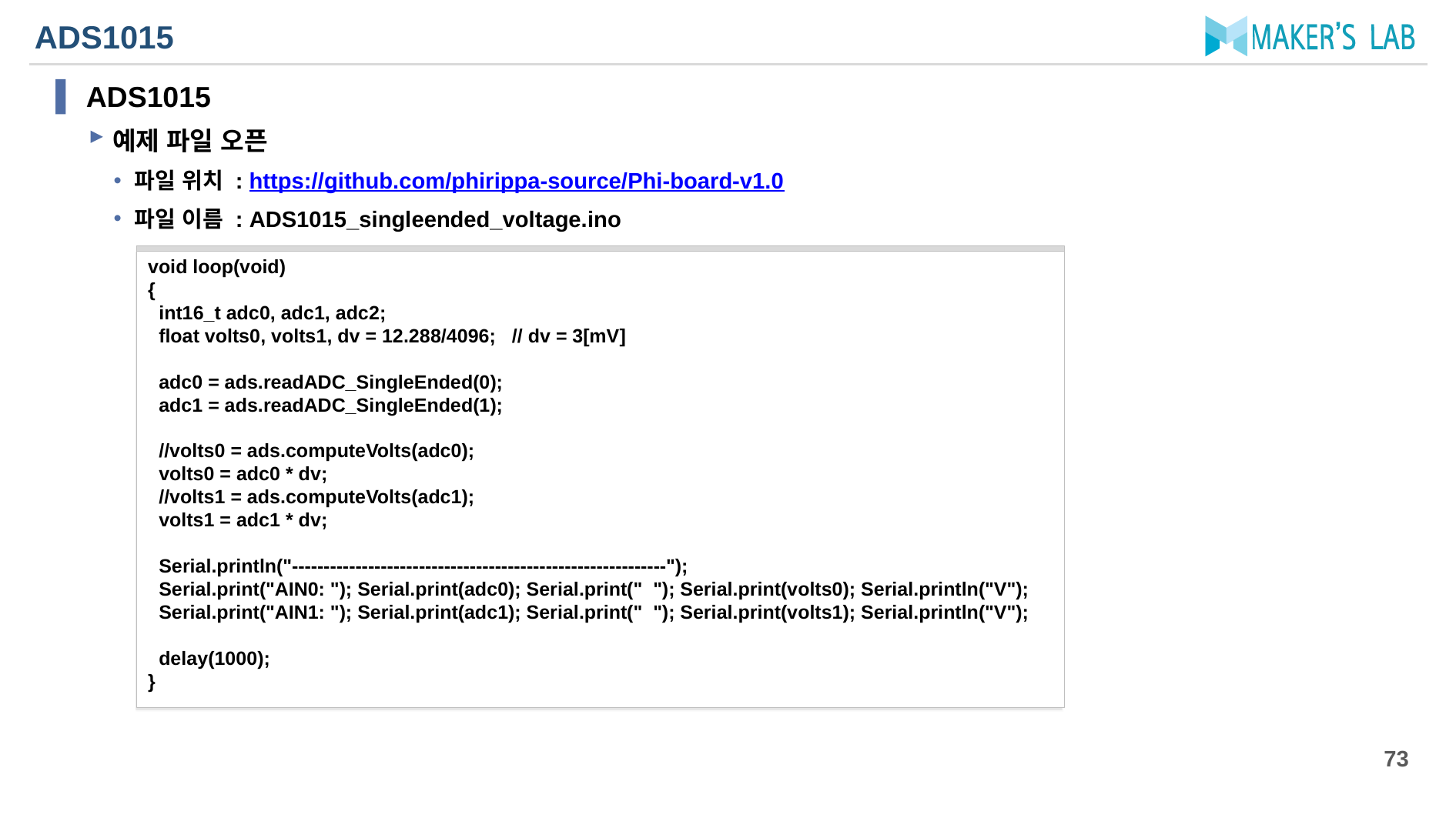

# ADS1015
ADS1015
예제 파일 오픈
파일 위치 : https://github.com/phirippa-source/Phi-board-v1.0
파일 이름 : ADS1015_singleended_voltage.ino

void loop(void)
{
  int16_t adc0, adc1, adc2;
  float volts0, volts1, dv = 12.288/4096;   // dv = 3[mV]

  adc0 = ads.readADC_SingleEnded(0);
  adc1 = ads.readADC_SingleEnded(1);

  //volts0 = ads.computeVolts(adc0);
  volts0 = adc0 * dv;
  //volts1 = ads.computeVolts(adc1);
  volts1 = adc1 * dv;

  Serial.println("-----------------------------------------------------------");
  Serial.print("AIN0: "); Serial.print(adc0); Serial.print("  "); Serial.print(volts0); Serial.println("V");
  Serial.print("AIN1: "); Serial.print(adc1); Serial.print("  "); Serial.print(volts1); Serial.println("V");

  delay(1000);
}
73